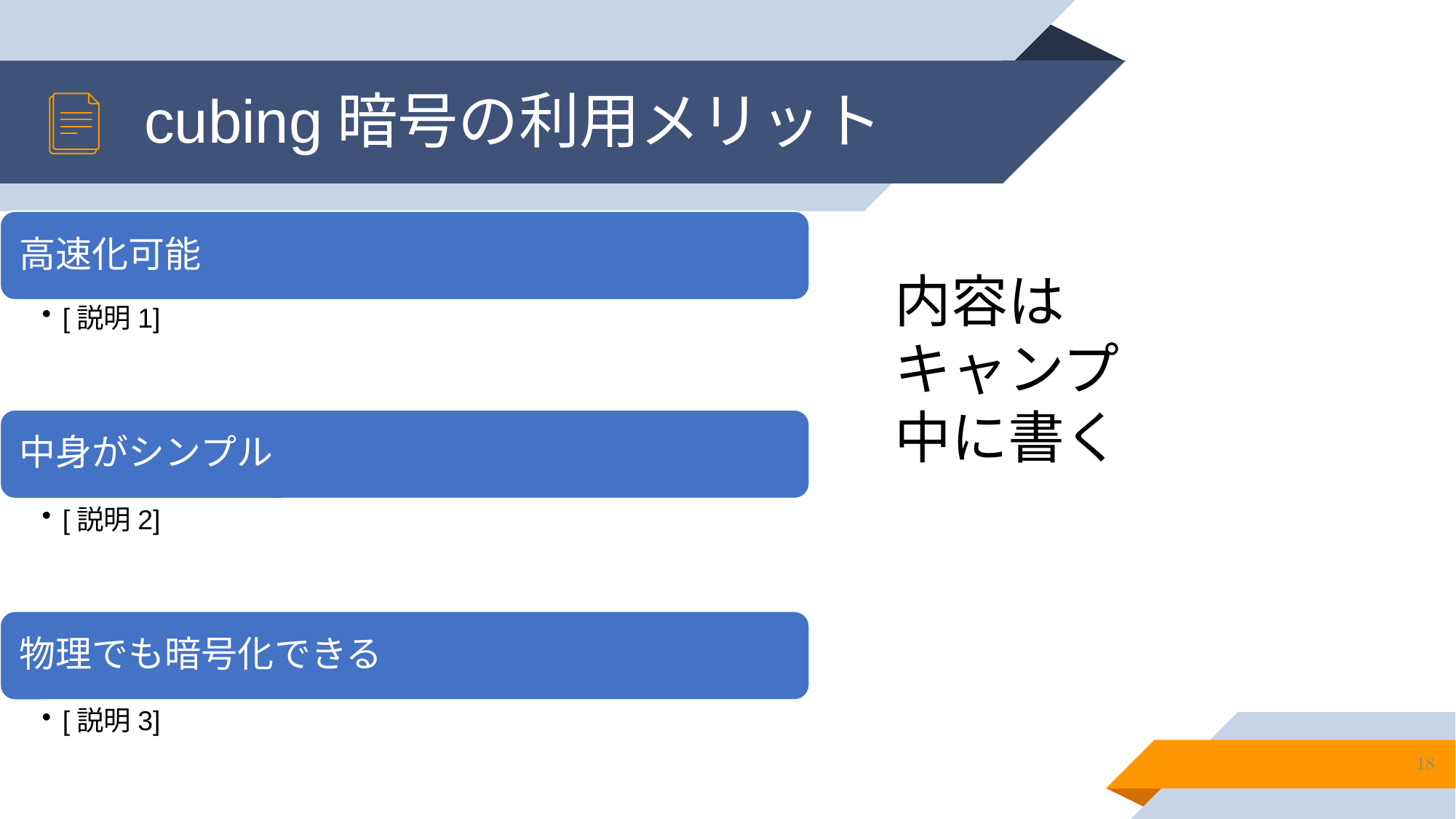

# cubing暗号の利用メリット

高速化可能
[説明1]
中身がシンプル
[説明2]
物理でも暗号化できる
[説明3]
内容はキャンプ中に書く
18